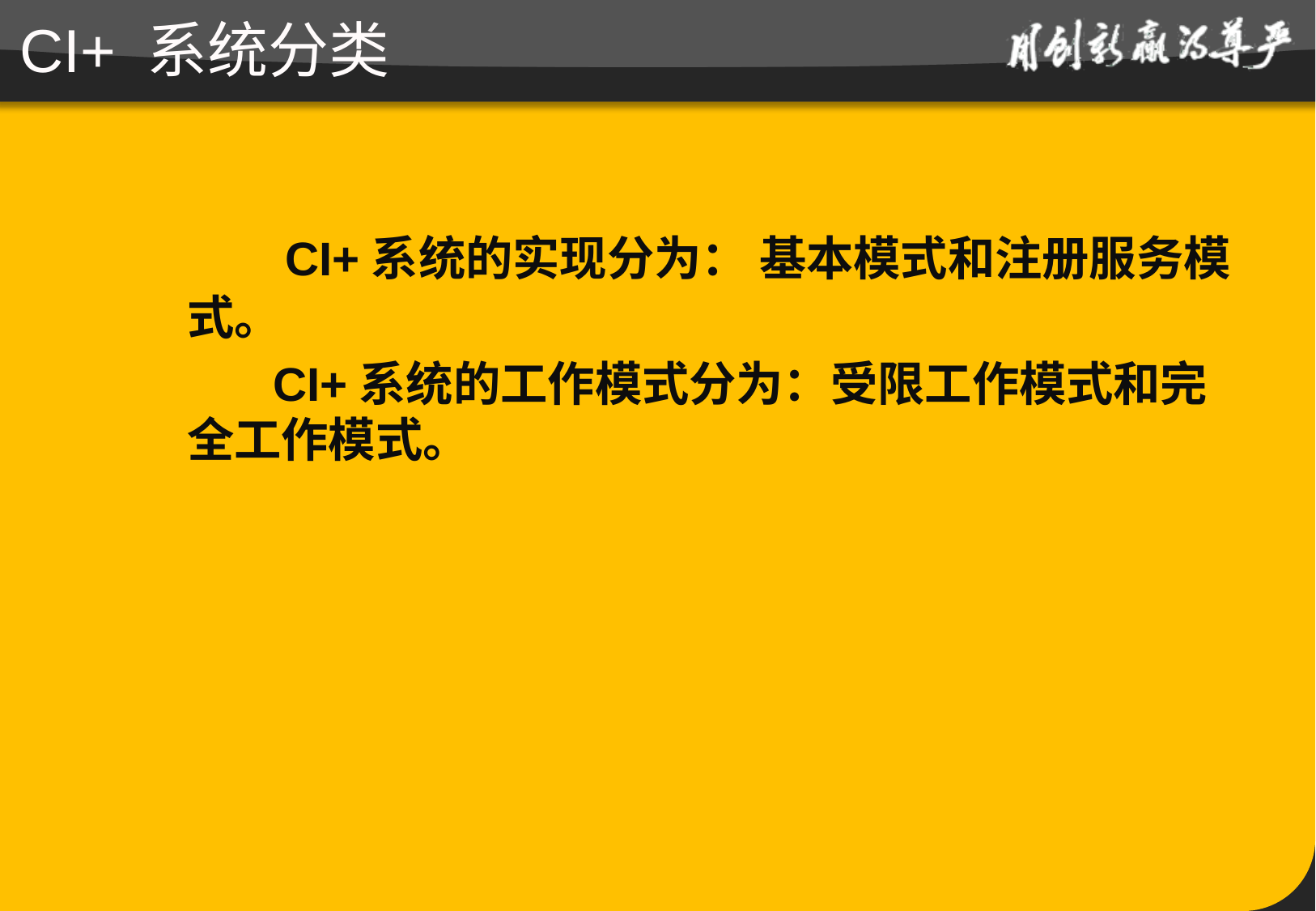

CI+ 系统分类
         CI+系统的实现分为： 基本模式和注册服务模式。
          CI+系统的工作模式分为：受限工作模式和完全工作模式。